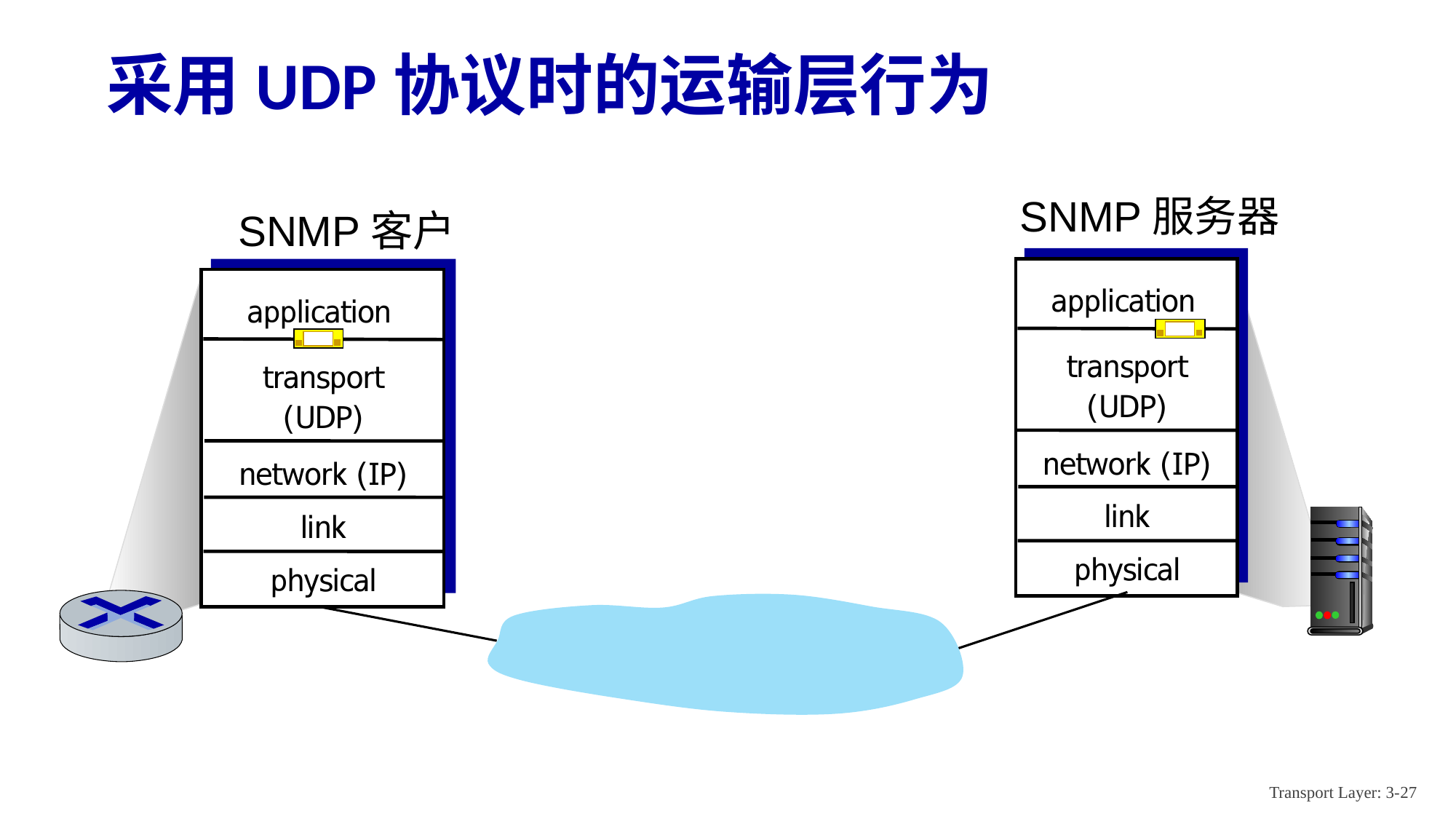

# 采用UDP协议时的运输层行为
SNMP服务器
SNMP客户

application

transport
(UDP)

network (IP)

link

physical

application

transport
(UDP)

network (IP)

link

physical

Transport Layer: 3-27